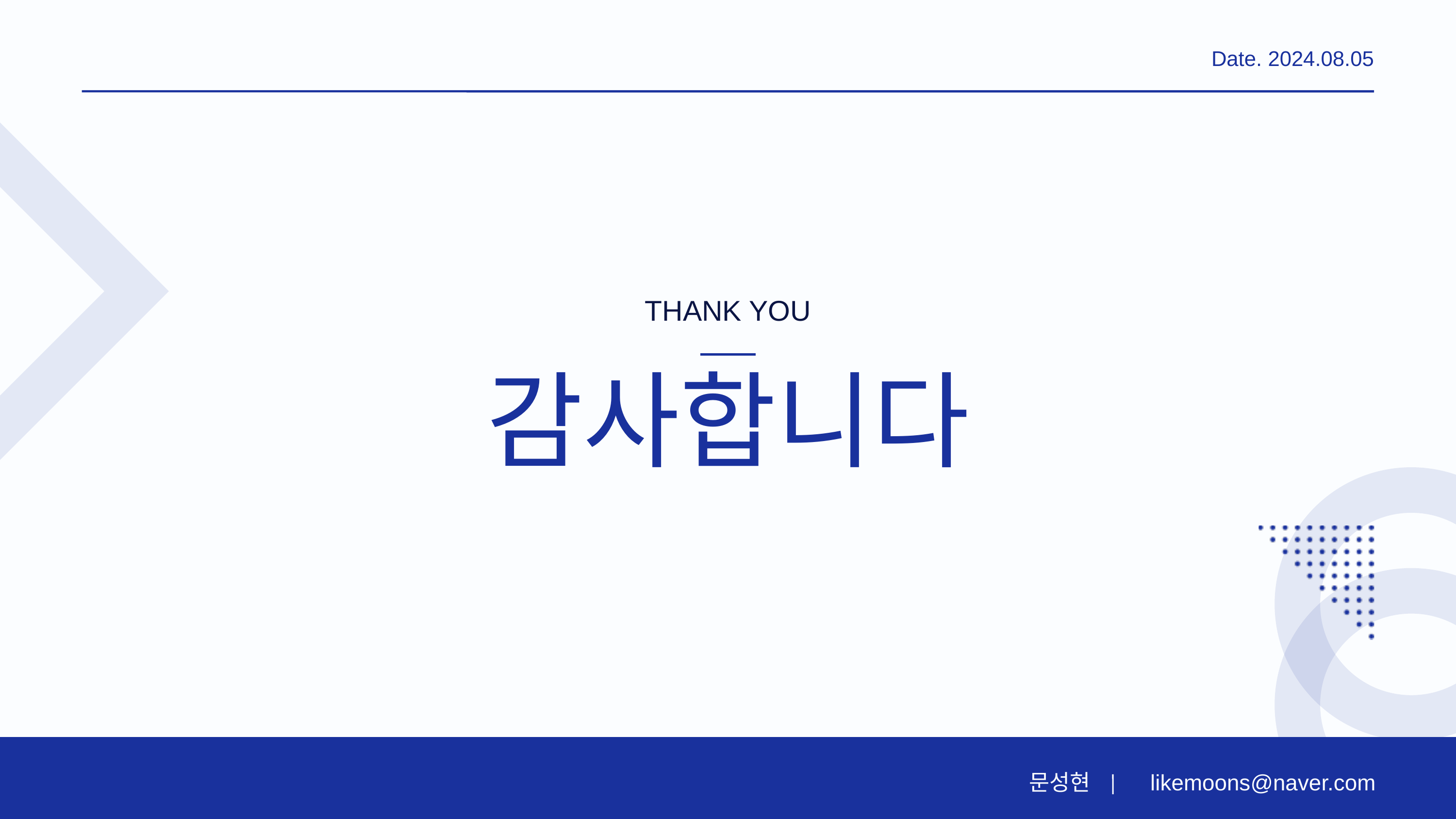

Date. 2024.08.05

THANK YOU

감사합니다

마케팅팀 매니저 이수진
@reallygreatsite
+123-456-7890
www.reallygreatsite.com
문성현
likemoons@naver.com